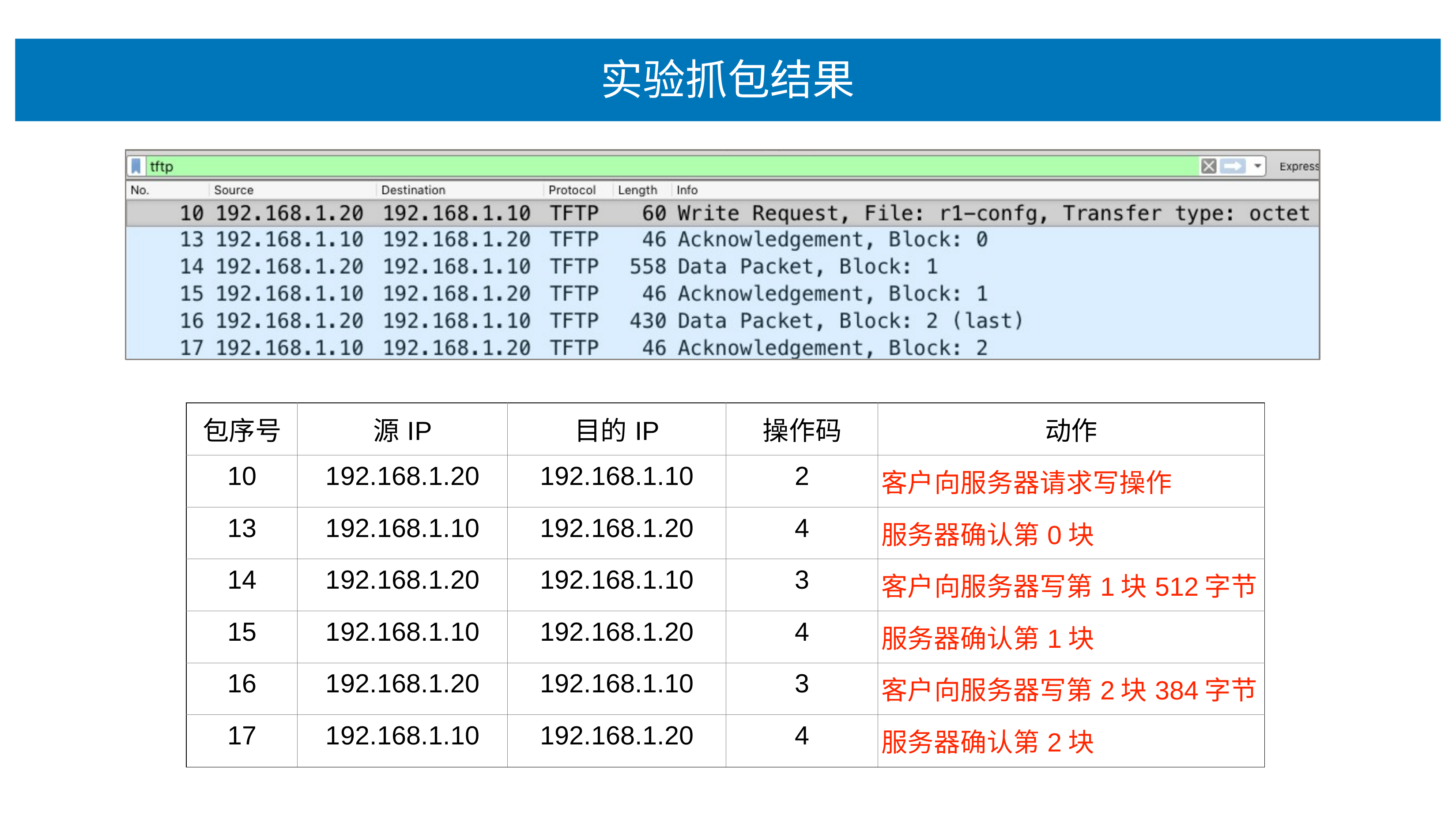

# 实验抓包结果

| 包序号 | 源IP | ⽬的IP | 操作码 | 动作 |
| --- | --- | --- | --- | --- |
| 10 | 192.168.1.20 | 192.168.1.10 | 2 | 客户向服务器请求写操作 |
| 13 | 192.168.1.10 | 192.168.1.20 | 4 | 服务器确认第0块 |
| 14 | 192.168.1.20 | 192.168.1.10 | 3 | 客户向服务器写第1块512字节 |
| 15 | 192.168.1.10 | 192.168.1.20 | 4 | 服务器确认第1块 |
| 16 | 192.168.1.20 | 192.168.1.10 | 3 | 客户向服务器写第2块384字节 |
| 17 | 192.168.1.10 | 192.168.1.20 | 4 | 服务器确认第2块 |